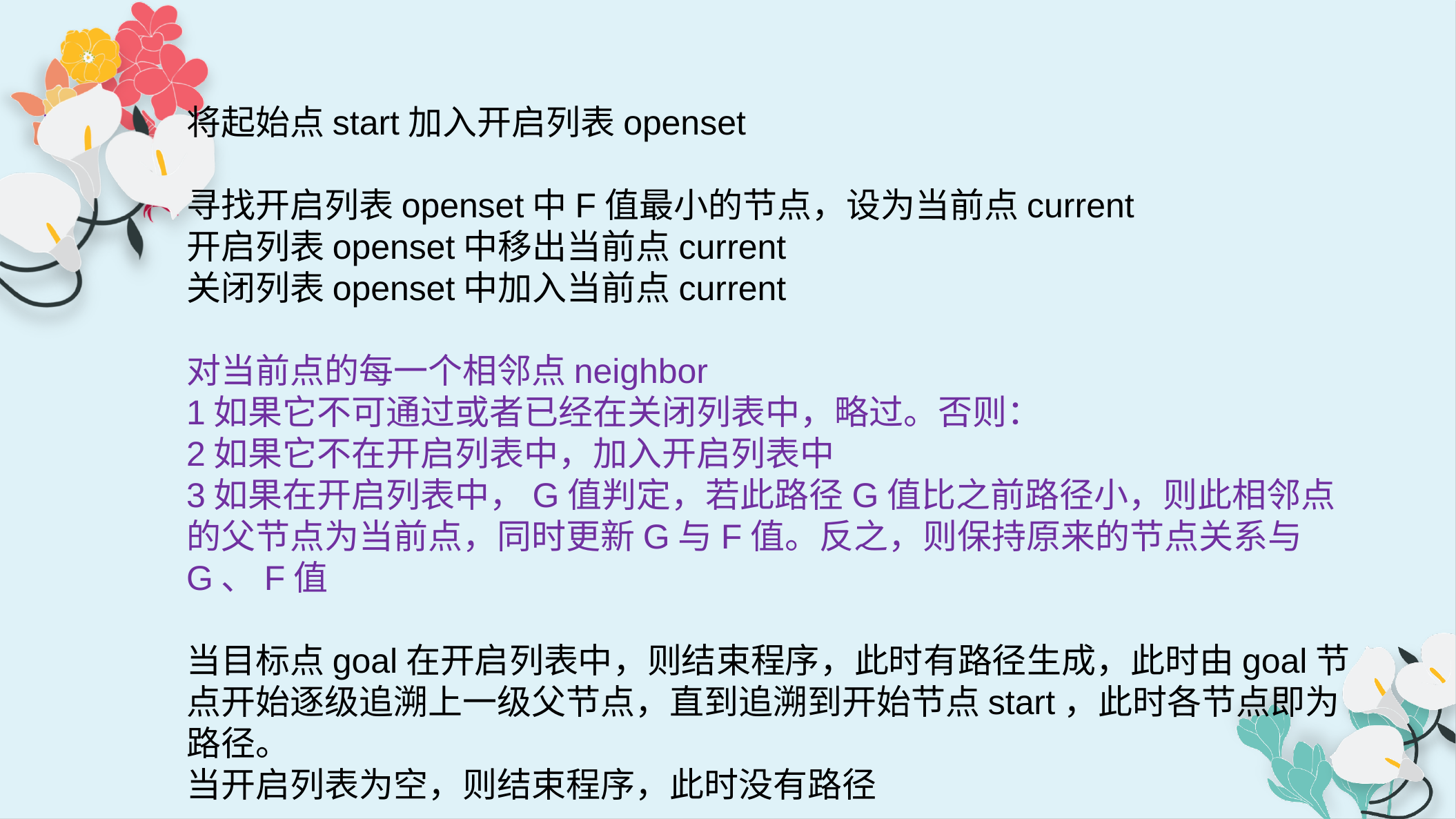

将起始点start加入开启列表openset

寻找开启列表openset中F值最小的节点，设为当前点current
开启列表openset中移出当前点current
关闭列表openset中加入当前点current

对当前点的每一个相邻点neighbor
1如果它不可通过或者已经在关闭列表中，略过。否则：
2如果它不在开启列表中，加入开启列表中
3如果在开启列表中，G值判定，若此路径G值比之前路径小，则此相邻点的父节点为当前点，同时更新G与F值。反之，则保持原来的节点关系与G、F值

当目标点goal在开启列表中，则结束程序，此时有路径生成，此时由goal节点开始逐级追溯上一级父节点，直到追溯到开始节点start，此时各节点即为路径。
当开启列表为空，则结束程序，此时没有路径